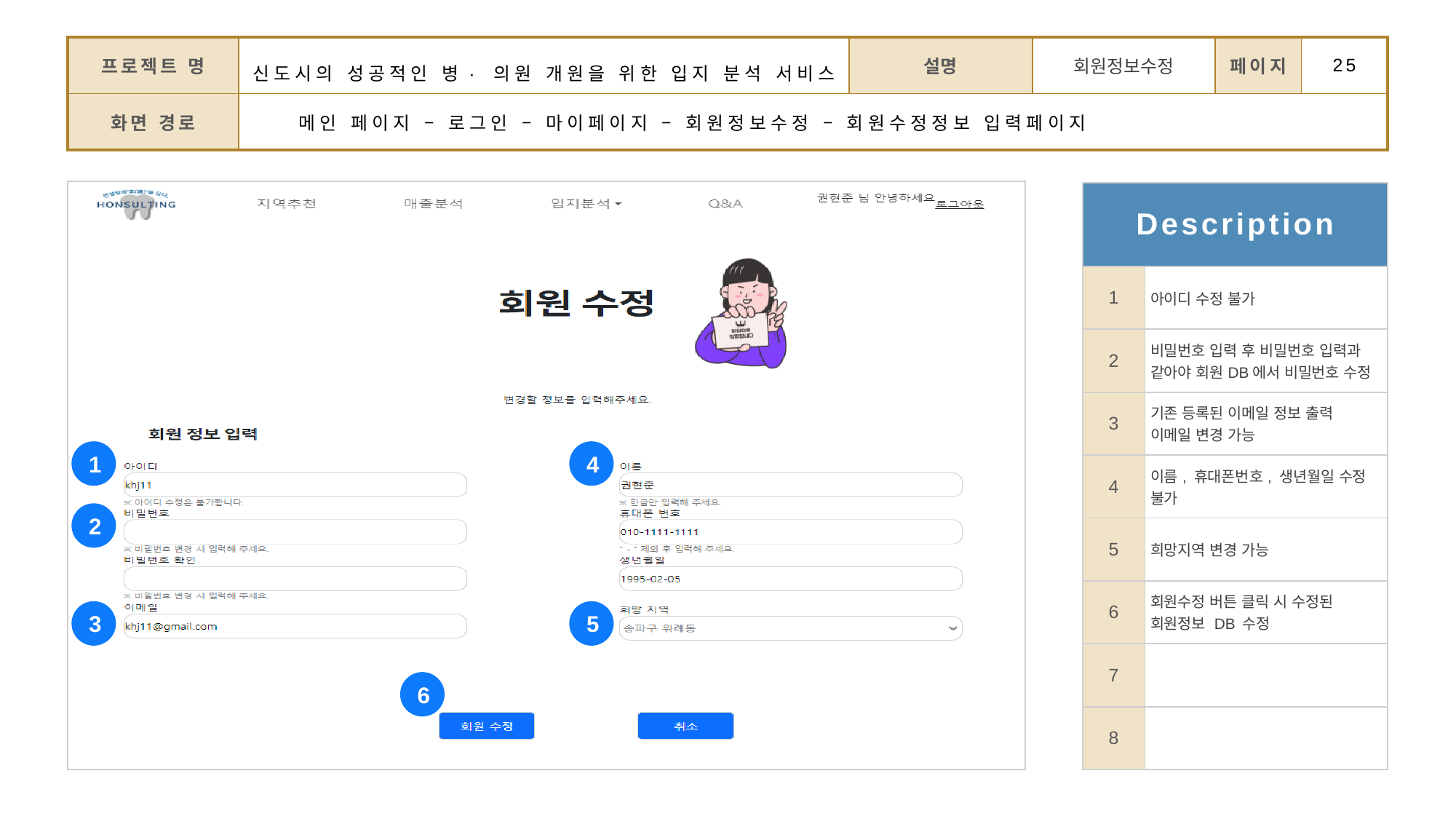

| 프로젝트 명 | 신도시의 성공적인 병·의원 개원을 위한 입지 분석 서비스 | 설명 | 회원정보수정 | 페이지 | 25 |
| --- | --- | --- | --- | --- | --- |
| 화면 경로 | 메인 페이지 – 로그인 – 마이페이지 – 회원정보수정 – 회원수정정보 입력페이지 |  |  |  |  |

| Description |  |
| --- | --- |
| 1 | 아이디 수정 불가 |
| 2 | 비밀번호 입력 후 비밀번호 입력과 같아야 회원DB에서 비밀번호 수정 |
| 3 | 기존 등록된 이메일 정보 출력 이메일 변경 가능 |
| 4 | 이름, 휴대폰번호, 생년월일 수정 불가 |
| 5 | 희망지역 변경 가능 |
| 6 | 회원수정 버튼 클릭 시 수정된 회원정보 DB 수정 |
| 7 |  |
| 8 |  |
4
1
2
3
5
6